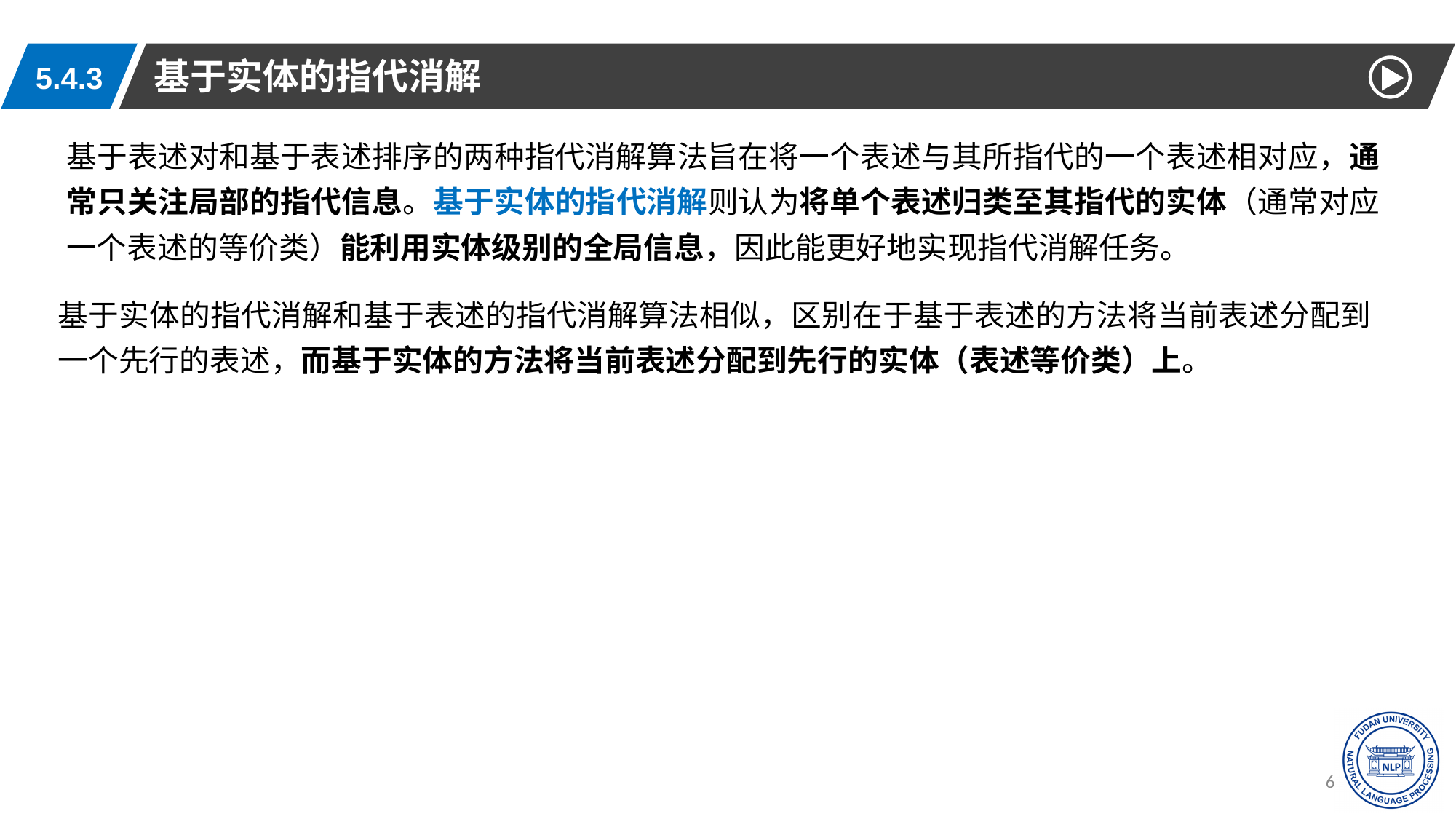

基于实体的指代消解
5.4.3

基于表述对和基于表述排序的两种指代消解算法旨在将一个表述与其所指代的一个表述相对应，通常只关注局部的指代信息。基于实体的指代消解则认为将单个表述归类至其指代的实体（通常对应一个表述的等价类）能利用实体级别的全局信息，因此能更好地实现指代消解任务。
基于实体的指代消解和基于表述的指代消解算法相似，区别在于基于表述的方法将当前表述分配到一个先行的表述，而基于实体的方法将当前表述分配到先行的实体（表述等价类）上。
63